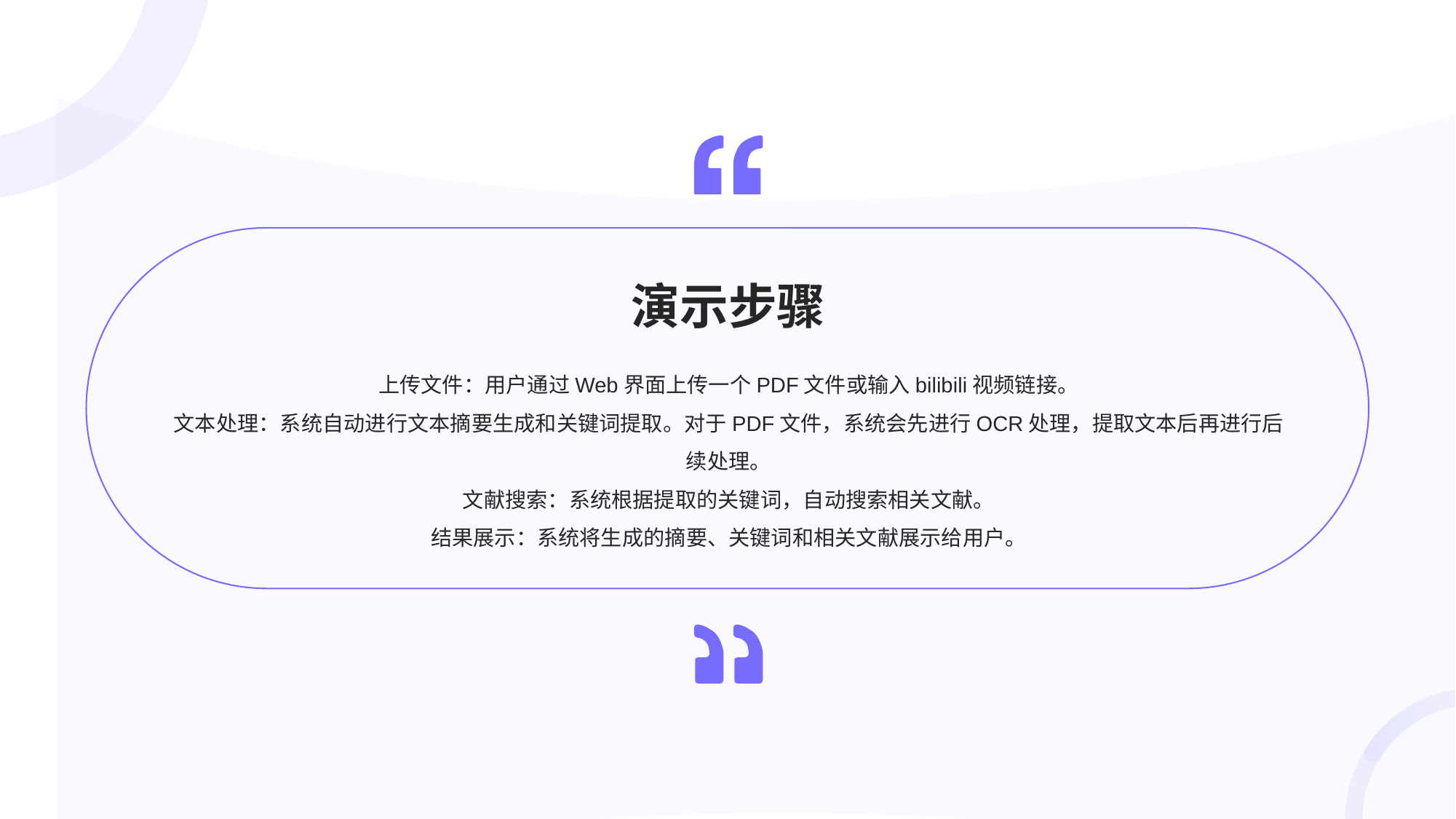

# 演示步骤
上传文件：用户通过Web界面上传一个PDF文件或输入bilibili视频链接。
文本处理：系统自动进行文本摘要生成和关键词提取。对于PDF文件，系统会先进行OCR处理，提取文本后再进行后续处理。
文献搜索：系统根据提取的关键词，自动搜索相关文献。
结果展示：系统将生成的摘要、关键词和相关文献展示给用户。